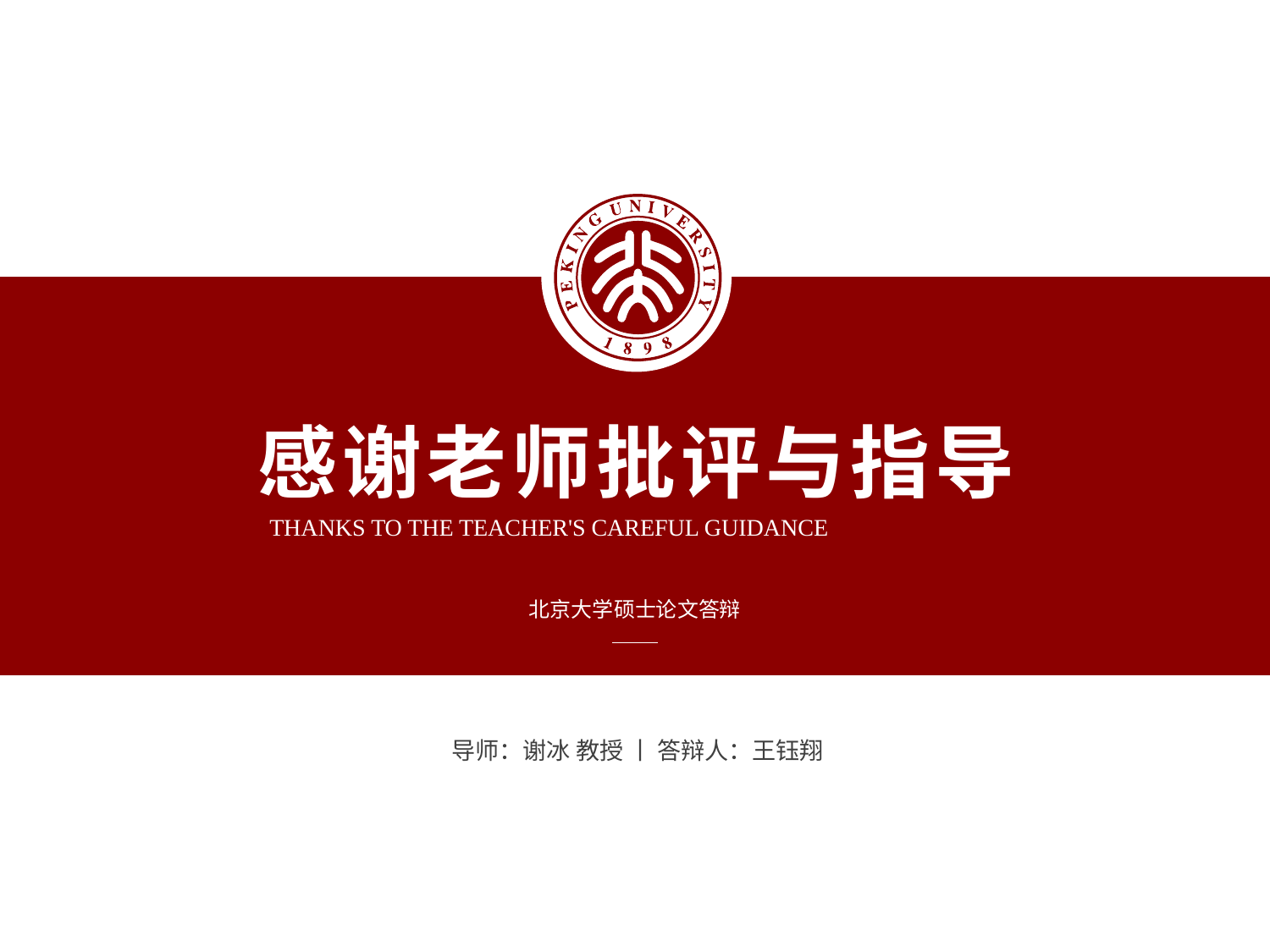

感谢老师批评与指导
THANKS TO THE TEACHER'S CAREFUL GUIDANCE
北京大学硕士论文答辩
导师：谢冰 教授 丨 答辩人：王钰翔